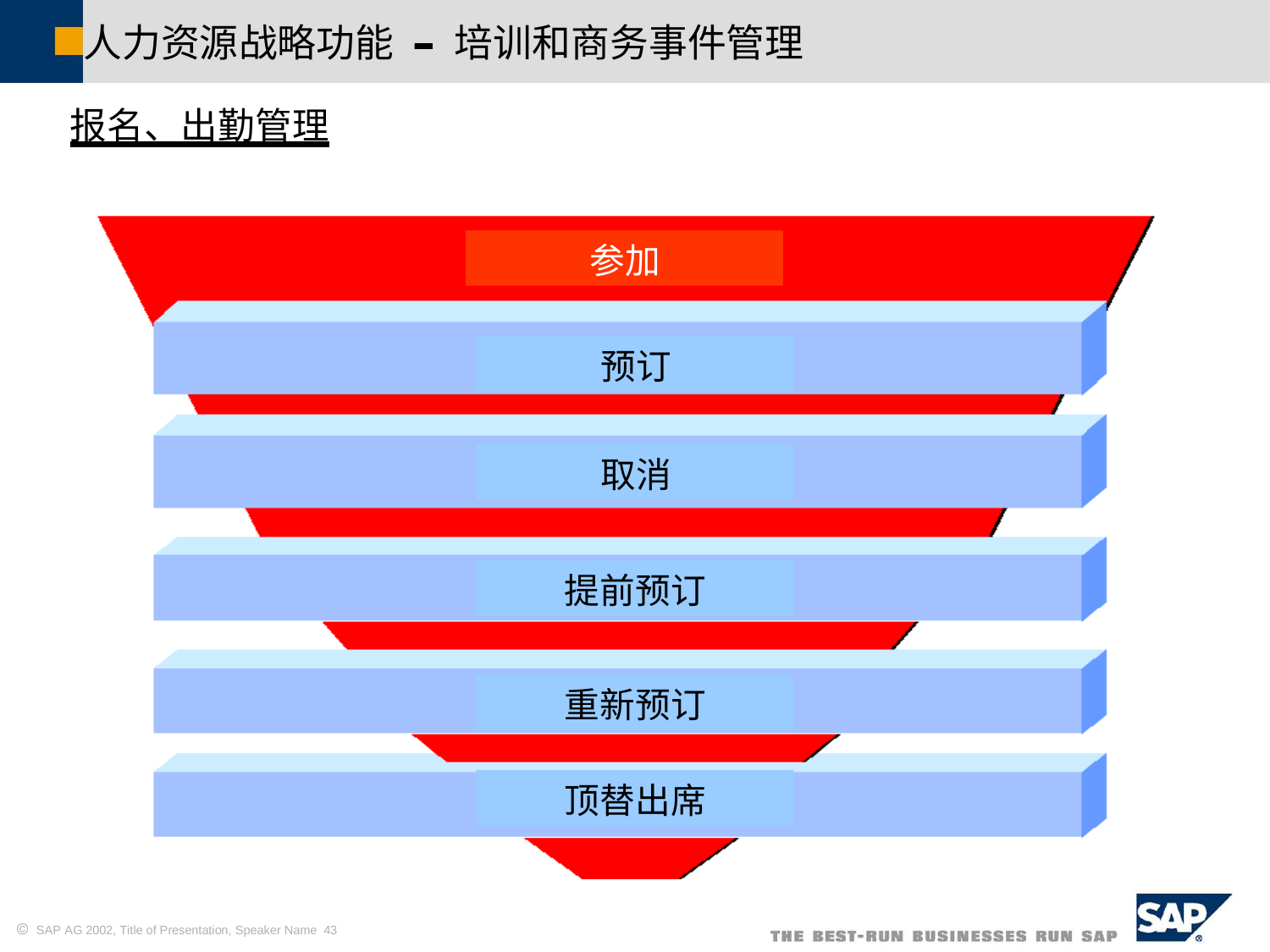

人力资源战略功能
培训和商务事件管理
–
报名、出勤管理

参加

预订

取消

提前预订

重新预订

顶替出席
©  SAP AG 2002, Title of Presentation, Speaker Name  43